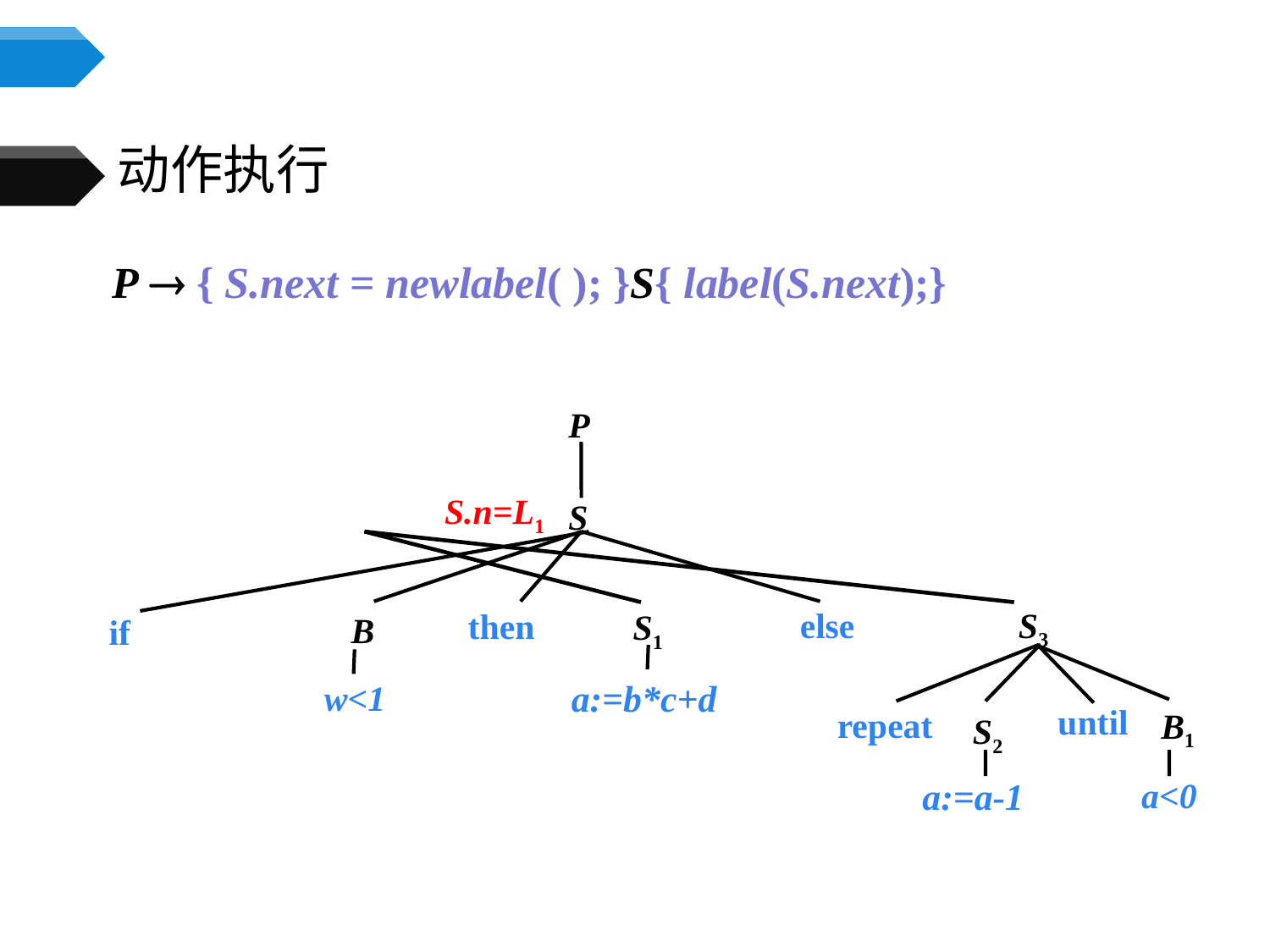

# 动作执行
P → { S.next = newlabel( ); }S{ label(S.next);}
P

S

else
then
S3
if
S1
B

a:=b*c+d
w<1
until
repeat
B1
S2

a:=a-1
a<0
S.n=L1